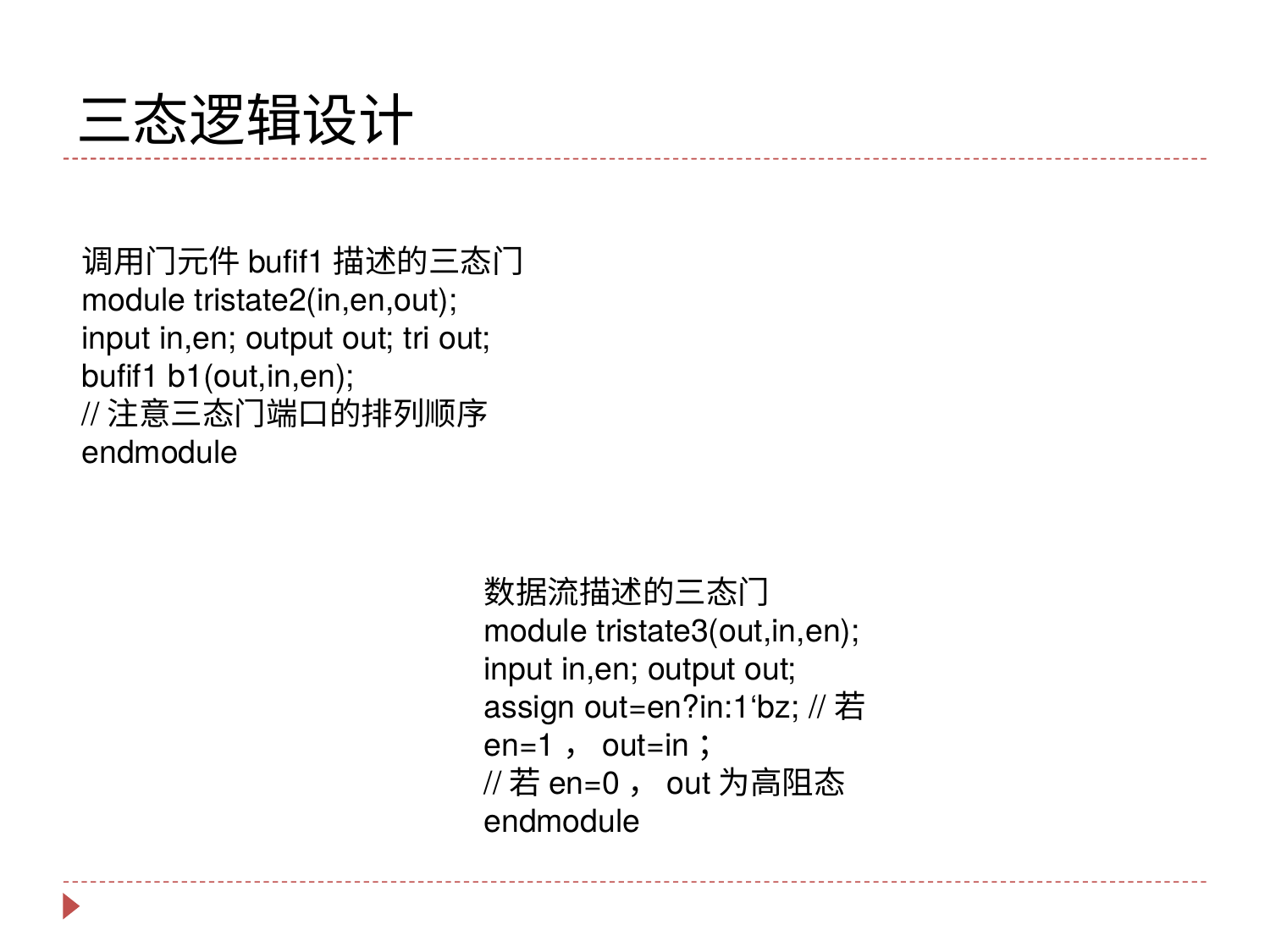

# 三态逻辑设计
调用门元件bufif1描述的三态门
module tristate2(in,en,out);
input in,en; output out; tri out;
bufif1 b1(out,in,en);
//注意三态门端口的排列顺序
endmodule
数据流描述的三态门
module tristate3(out,in,en);
input in,en; output out;
assign out=en?in:1‘bz; //若en=1，out=in；
//若en=0，out为高阻态
endmodule